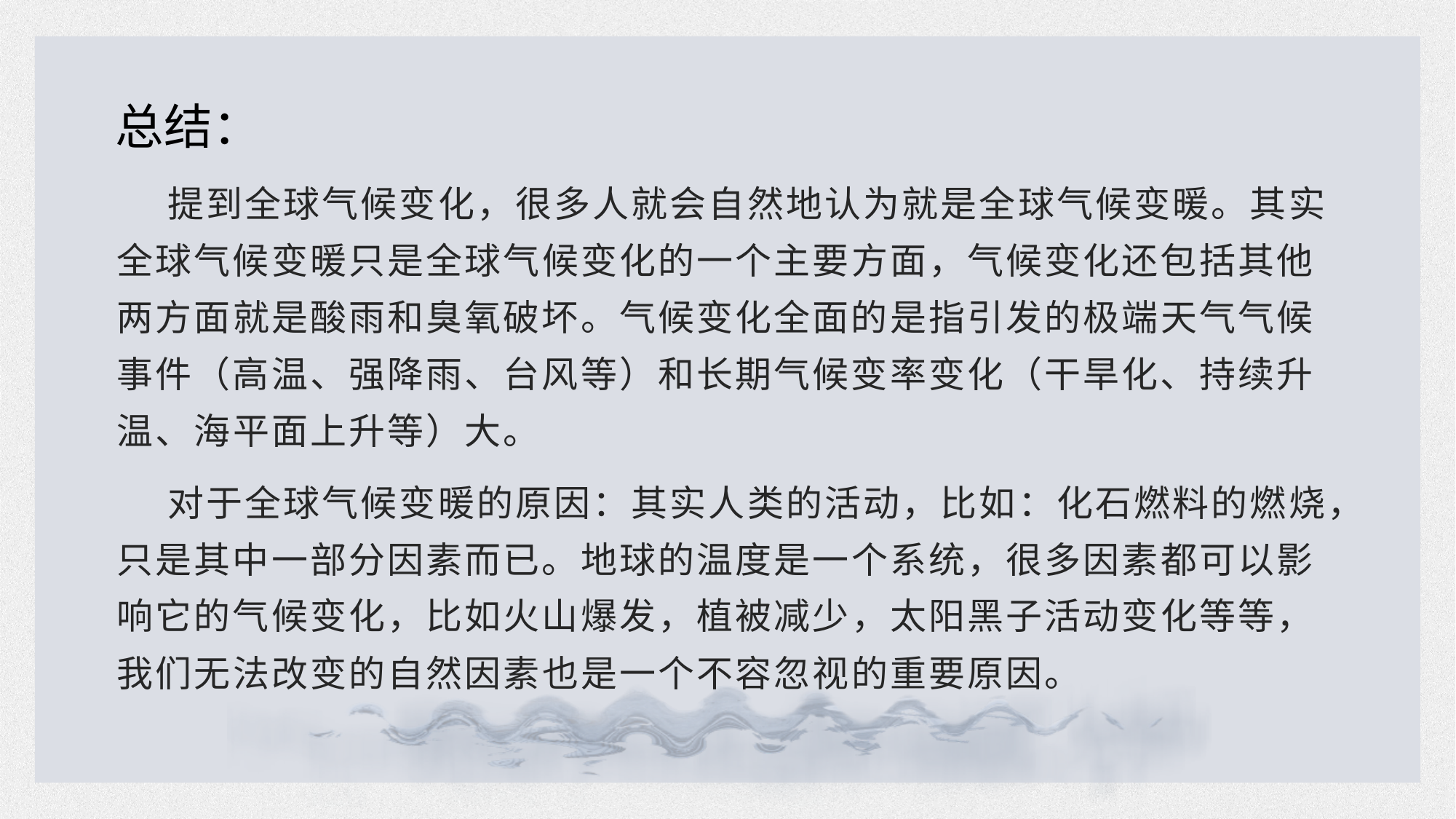

总结：
    提到全球气候变化，很多人就会自然地认为就是全球气候变暖。其实全球气候变暖只是全球气候变化的一个主要方面，气候变化还包括其他两方面就是酸雨和臭氧破坏。气候变化全面的是指引发的极端天气气候事件（高温、强降雨、台风等）和长期气候变率变化（干旱化、持续升温、海平面上升等）大。
    对于全球气候变暖的原因：其实人类的活动，比如：化石燃料的燃烧，只是其中一部分因素而已。地球的温度是一个系统，很多因素都可以影响它的气候变化，比如火山爆发，植被减少，太阳黑子活动变化等等，我们无法改变的自然因素也是一个不容忽视的重要原因。